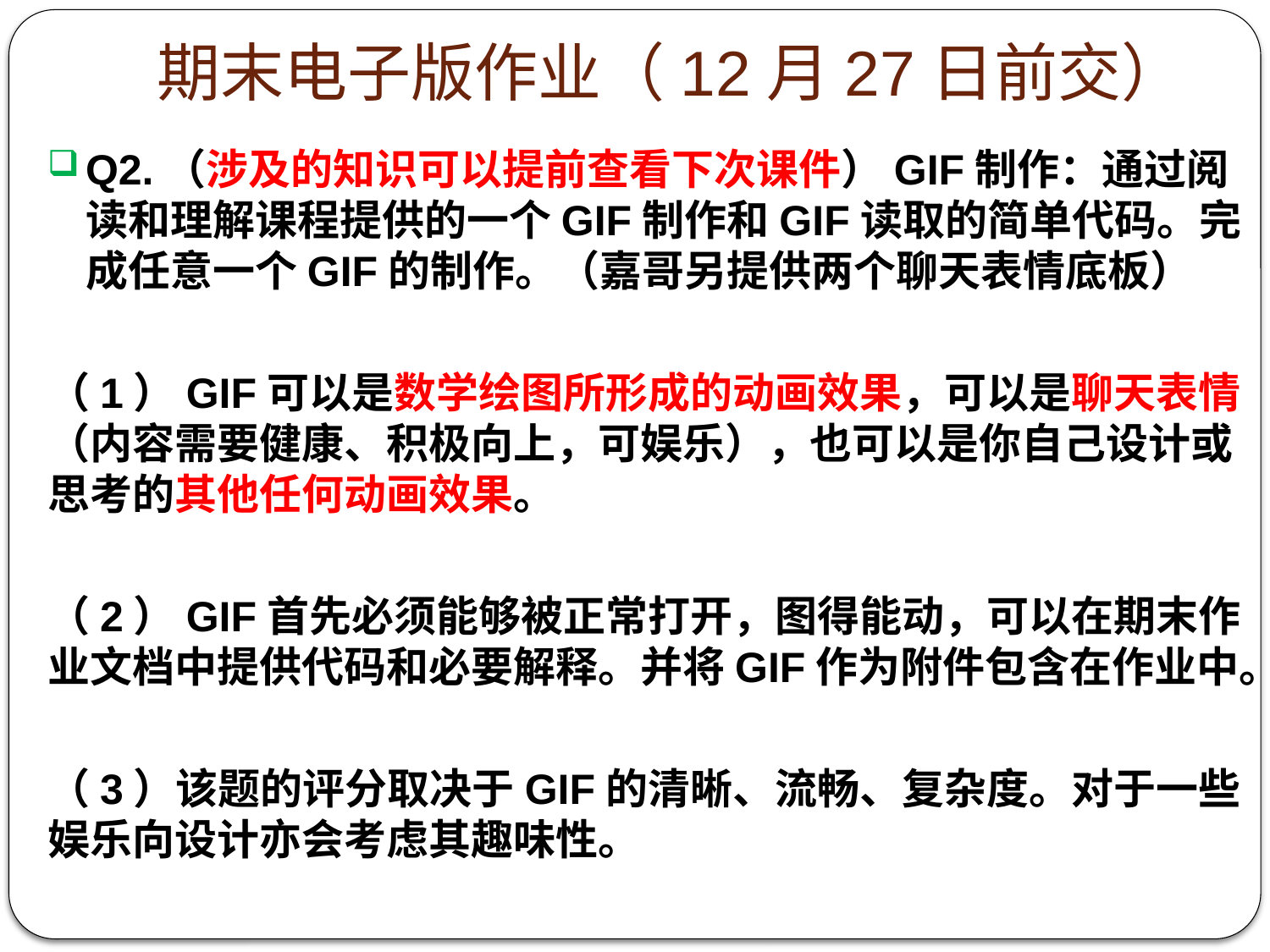

# 期末电子版作业（12月27日前交）
Q2.（涉及的知识可以提前查看下次课件）GIF制作：通过阅读和理解课程提供的一个GIF制作和GIF读取的简单代码。完成任意一个GIF的制作。（嘉哥另提供两个聊天表情底板）

（1）GIF可以是数学绘图所形成的动画效果，可以是聊天表情（内容需要健康、积极向上，可娱乐），也可以是你自己设计或思考的其他任何动画效果。

（2）GIF首先必须能够被正常打开，图得能动，可以在期末作业文档中提供代码和必要解释。并将GIF作为附件包含在作业中。

（3）该题的评分取决于GIF的清晰、流畅、复杂度。对于一些娱乐向设计亦会考虑其趣味性。